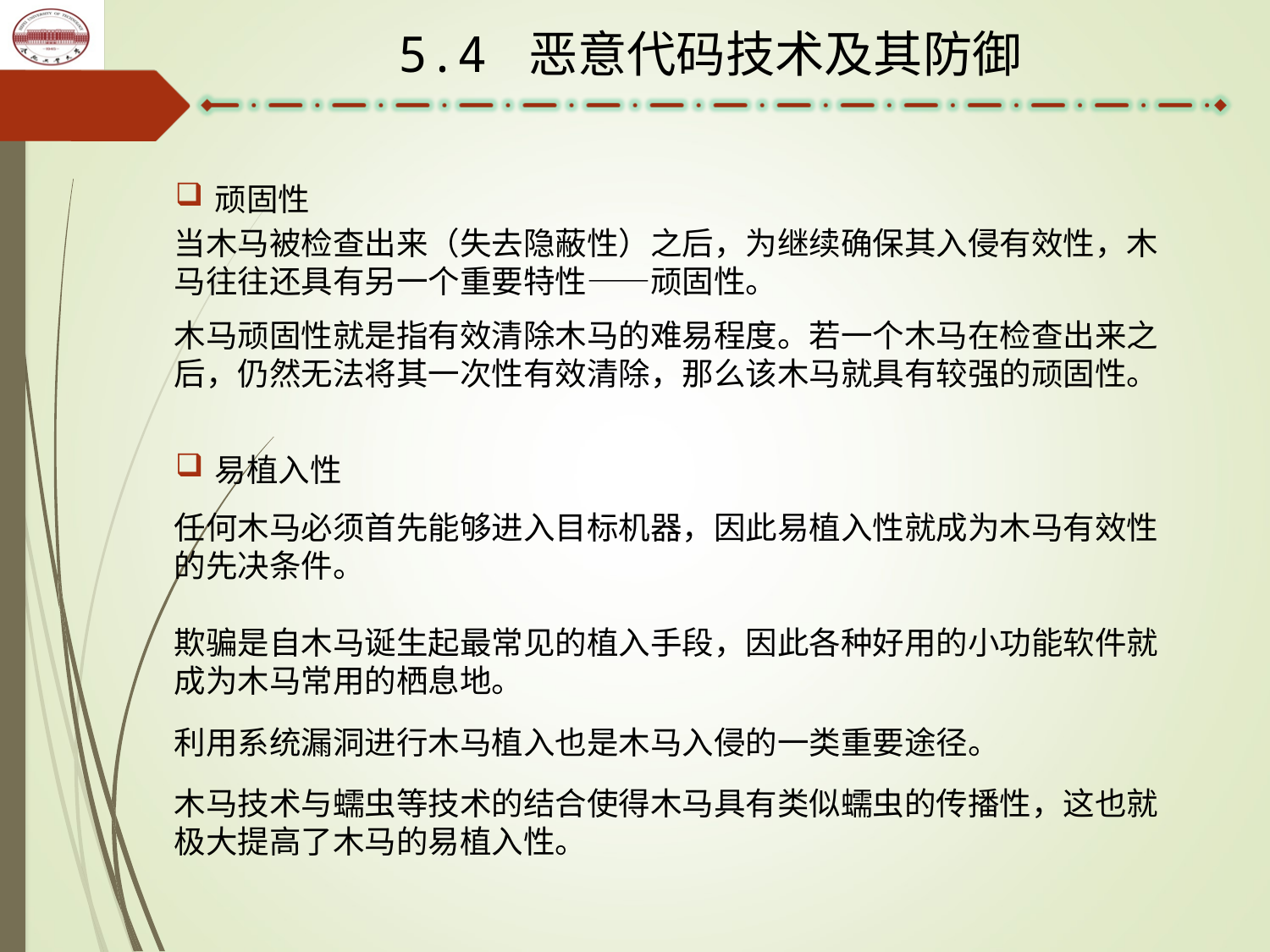

5.4 恶意代码技术及其防御
顽固性
当木马被检查出来（失去隐蔽性）之后，为继续确保其入侵有效性，木马往往还具有另一个重要特性——顽固性。
木马顽固性就是指有效清除木马的难易程度。若一个木马在检查出来之后，仍然无法将其一次性有效清除，那么该木马就具有较强的顽固性。
易植入性
任何木马必须首先能够进入目标机器，因此易植入性就成为木马有效性的先决条件。
欺骗是自木马诞生起最常见的植入手段，因此各种好用的小功能软件就成为木马常用的栖息地。
利用系统漏洞进行木马植入也是木马入侵的一类重要途径。
木马技术与蠕虫等技术的结合使得木马具有类似蠕虫的传播性，这也就极大提高了木马的易植入性。